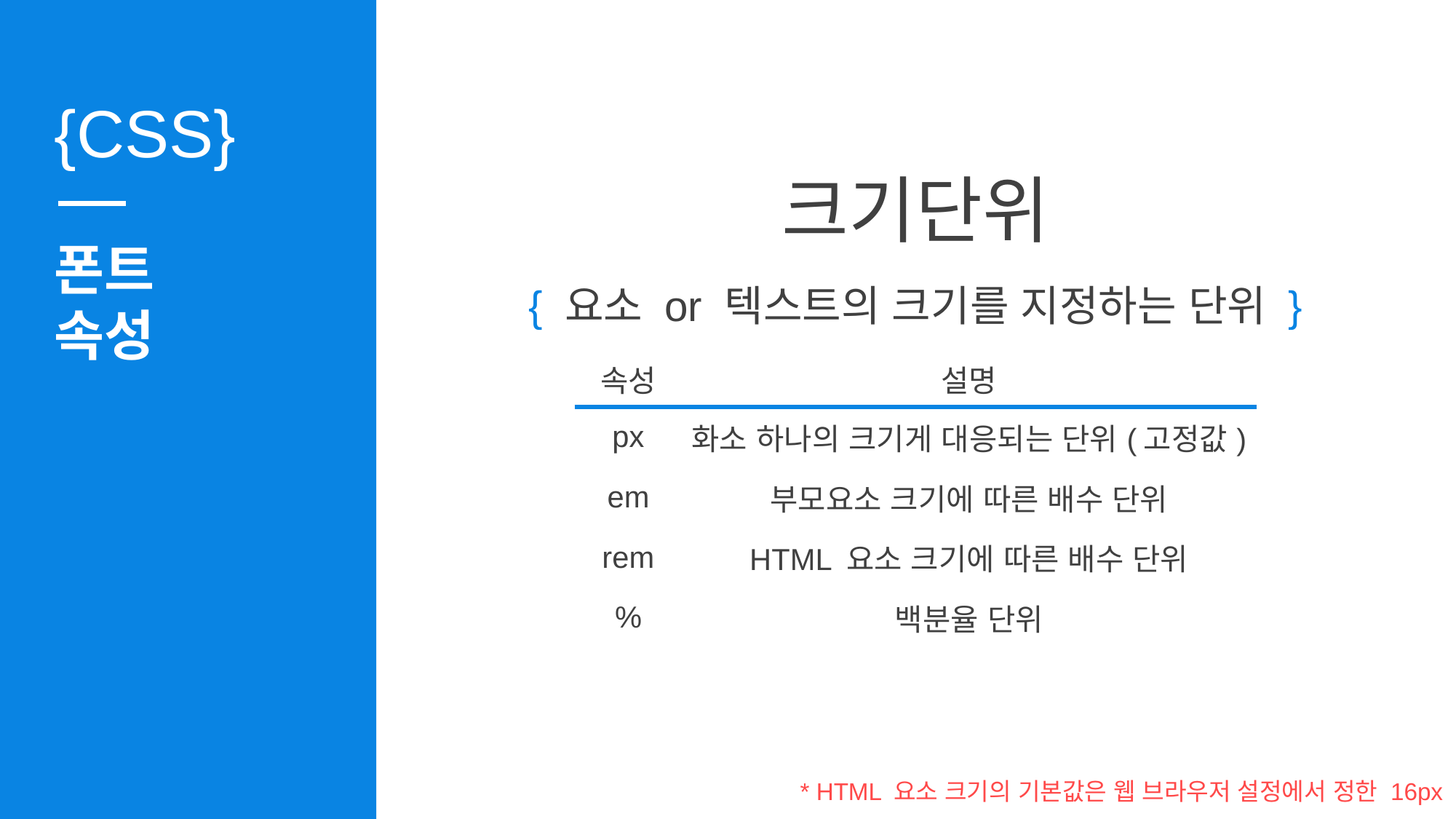

크기단위
폰트
속성
{ 요소 or 텍스트의 크기를 지정하는 단위 }
| 속성 | 설명 |
| --- | --- |
| px | 화소 하나의 크기게 대응되는 단위(고정값) |
| em | 부모요소 크기에 따른 배수 단위 |
| rem | HTML 요소 크기에 따른 배수 단위 |
| % | 백분율 단위 |
* HTML 요소 크기의 기본값은 웹 브라우저 설정에서 정한 16px